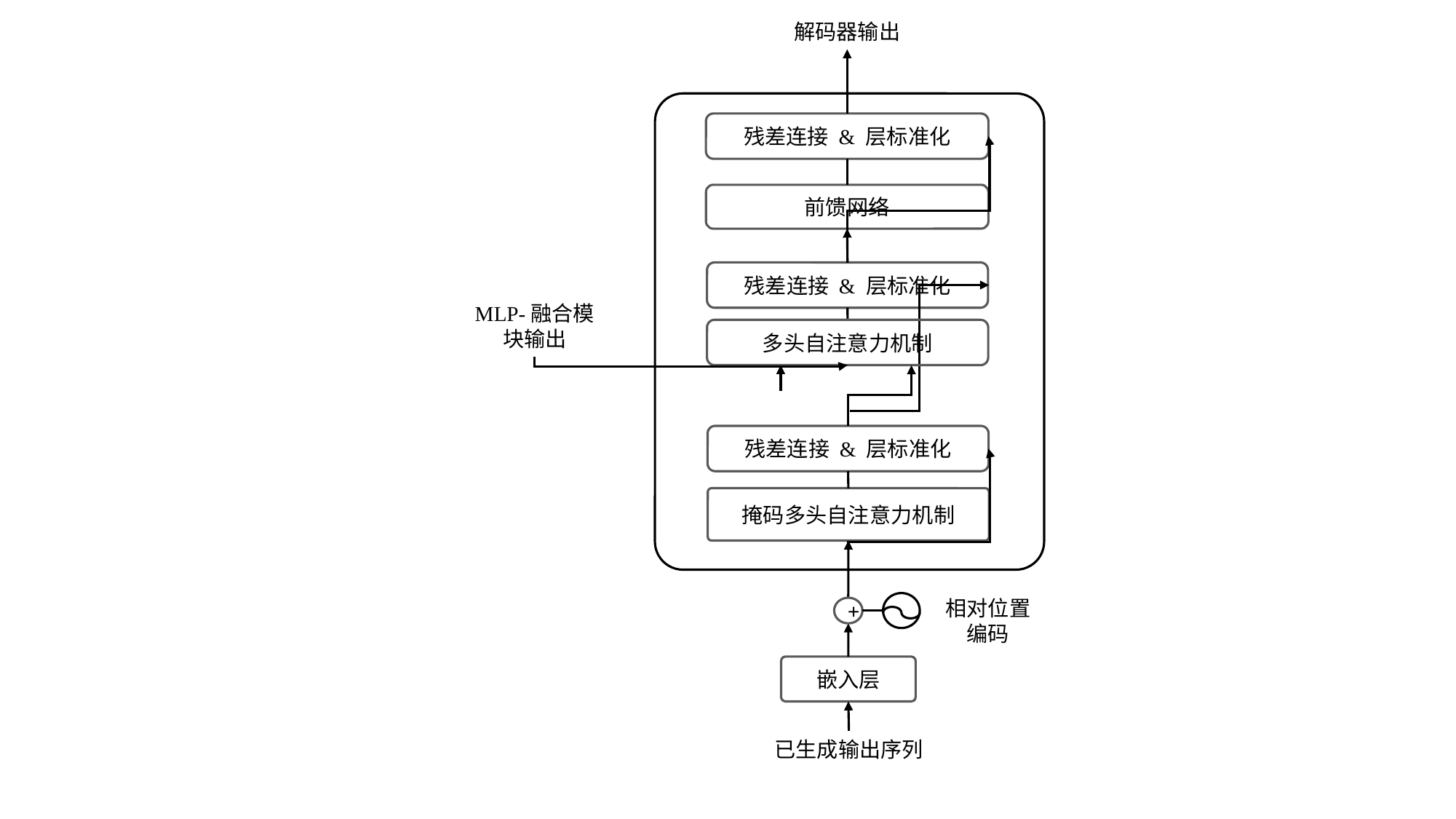

解码器输出

残差连接 & 层标准化
前馈网络
残差连接 & 层标准化
MLP-融合模块输出
多头自注意力机制
残差连接 & 层标准化
掩码多头自注意力机制
相对位置编码

+
嵌入层
已生成输出序列